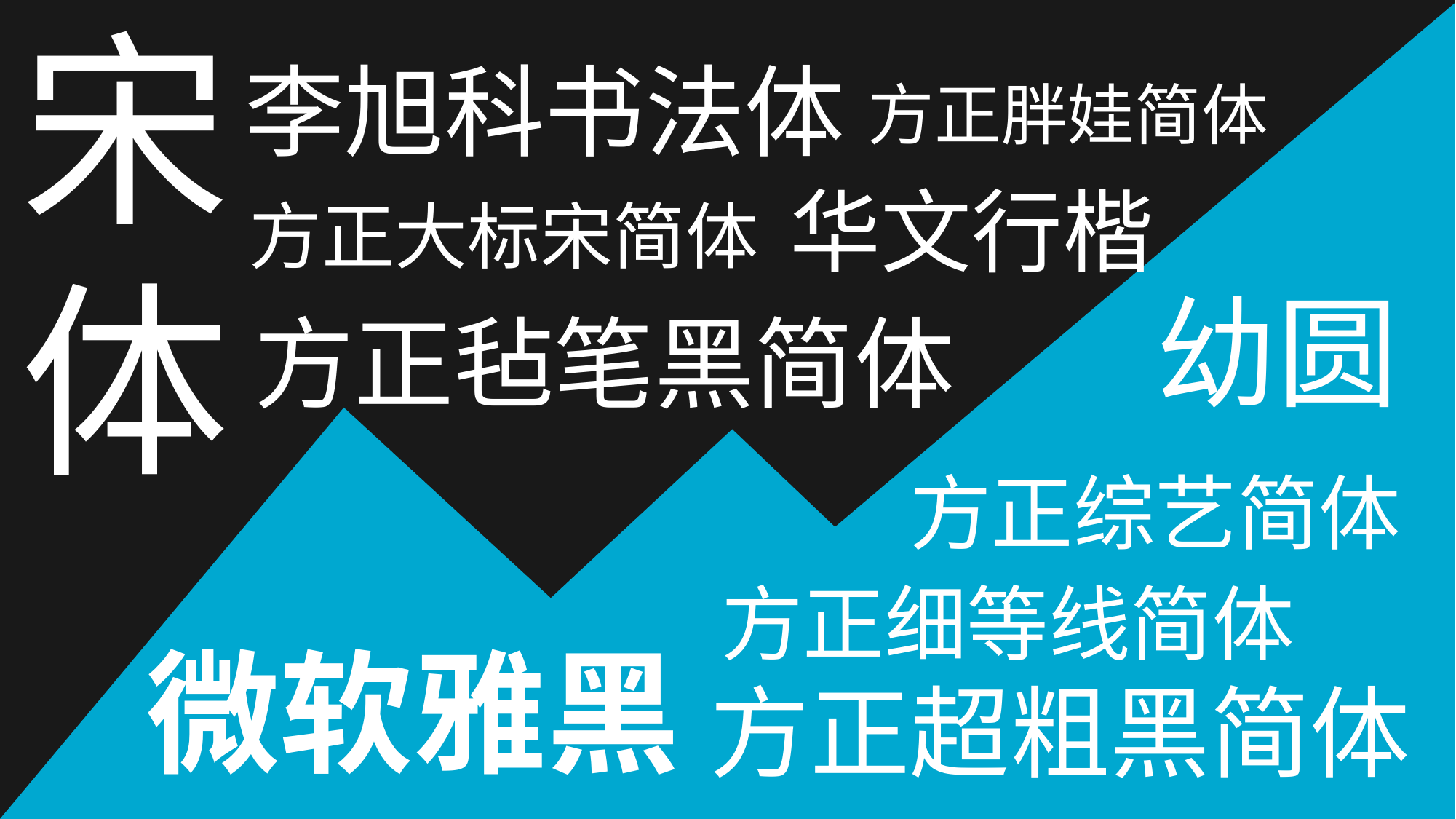

宋体

李旭科书法体
方正胖娃简体
华文行楷
方正大标宋简体
幼圆
方正毡笔黑简体
方正综艺简体
方正细等线简体
微软雅黑
方正超粗黑简体